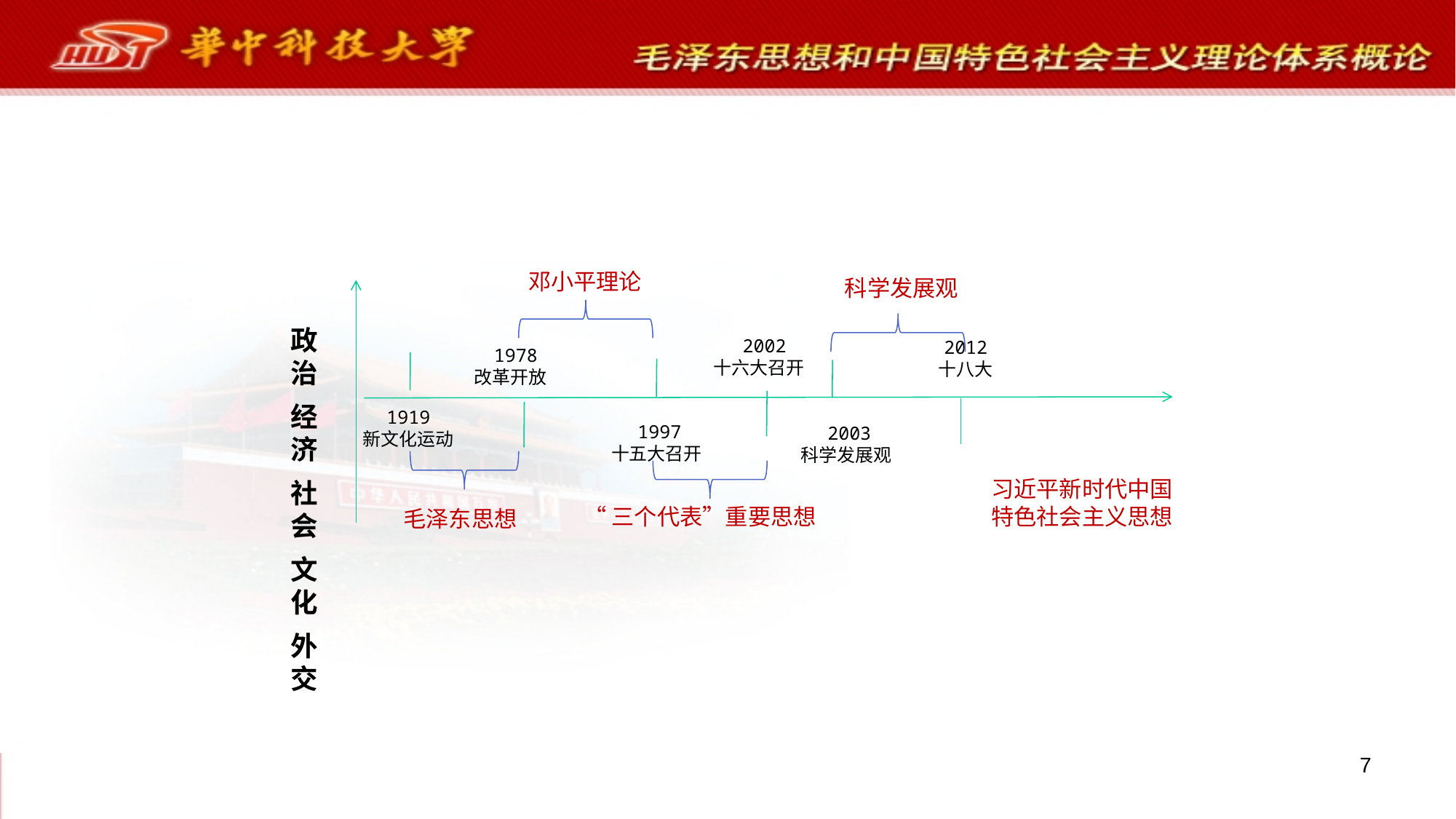

邓小平理论

科学发展观
政治

经济

社会

文化

外交
2002
十六大召开
2012
十八大
1978
改革开放
1919
新文化运动
1997
十五大召开

2003
 科学发展观

习近平新时代中国
特色社会主义思想
“三个代表”重要思想
毛泽东思想
7